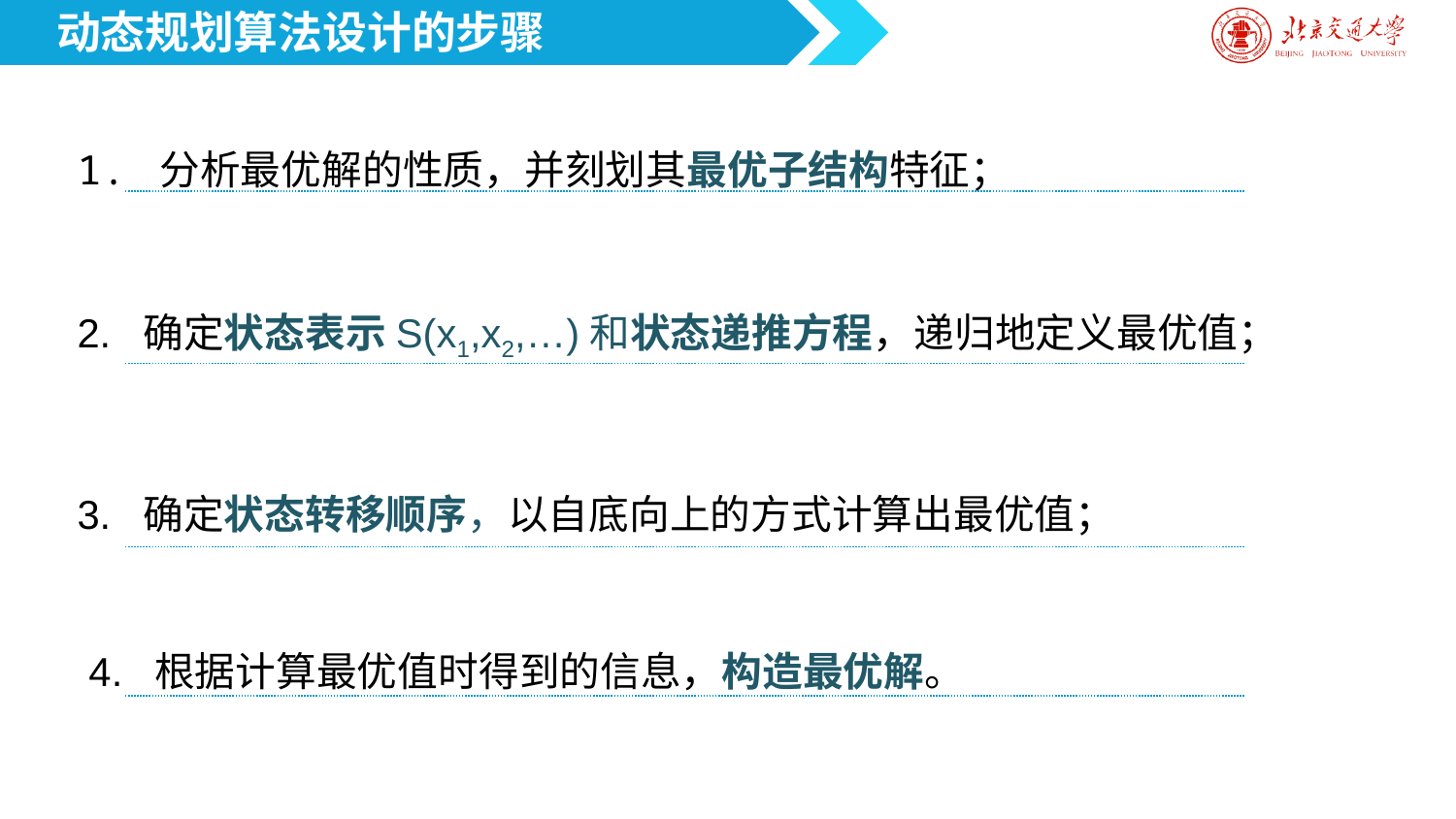

动态规划算法设计的步骤
1. 分析最优解的性质，并刻划其最优子结构特征；
2.  确定状态表示S(x1,x2,…)和状态递推方程，递归地定义最优值；
3.  确定状态转移顺序，以自底向上的方式计算出最优值；
4.  根据计算最优值时得到的信息，构造最优解。